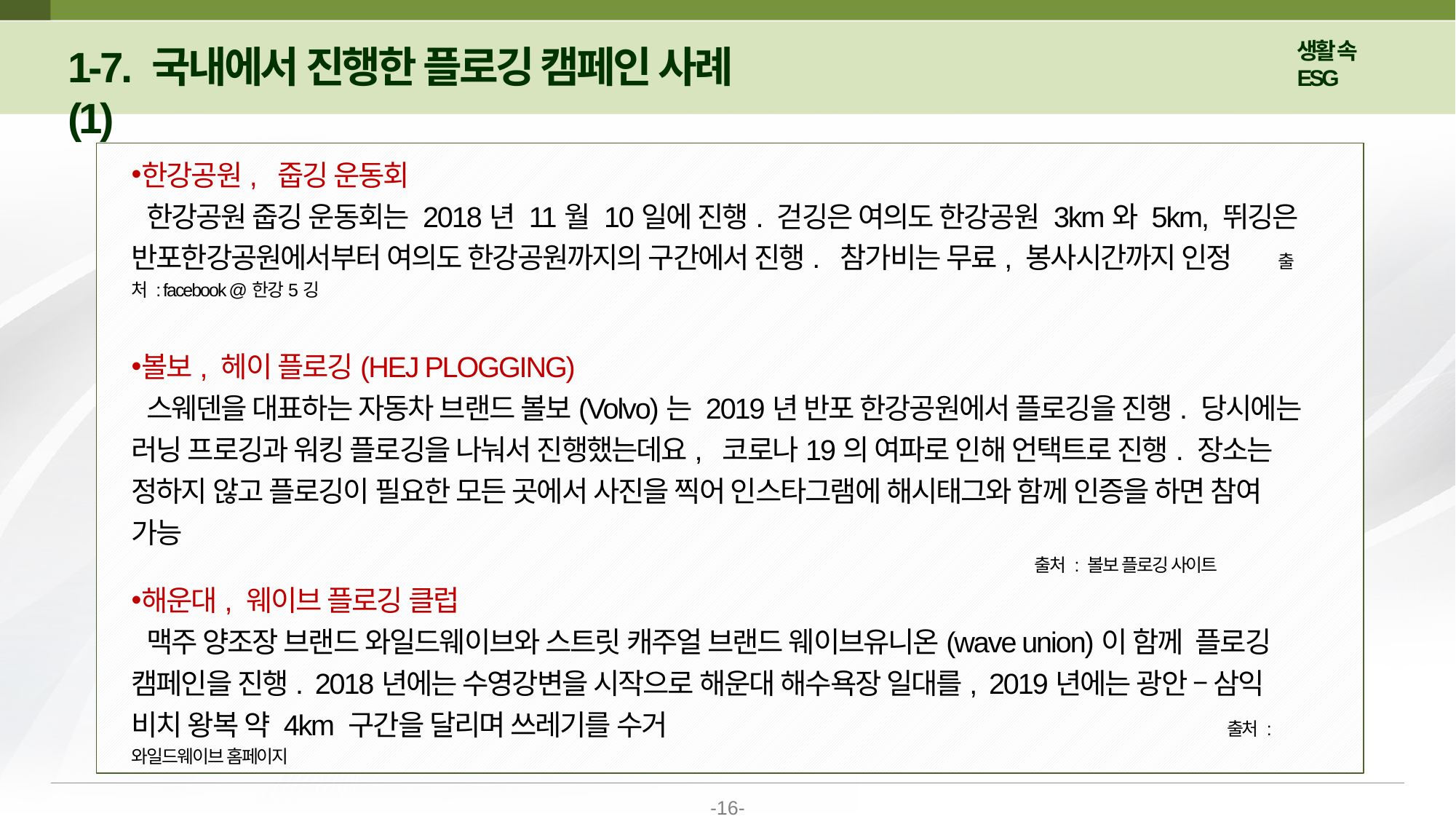

1-7. 국내에서 진행한 플로깅 캠페인 사례(1)

한강공원,  줍깅 운동회
 한강공원 줍깅 운동회는 2018년 11월 10일에 진행. 걷깅은 여의도 한강공원 3km와 5km, 뛰깅은 반포한강공원에서부터 여의도 한강공원까지의 구간에서 진행.  참가비는 무료, 봉사시간까지 인정       출처 : facebook @한강5깅

볼보, 헤이 플로깅(HEJ PLOGGING)
 스웨덴을 대표하는 자동차 브랜드 볼보(Volvo)는 2019년 반포 한강공원에서 플로깅을 진행. 당시에는 러닝 프로깅과 워킹 플로깅을 나눠서 진행했는데요,  코로나19의 여파로 인해 언택트로 진행. 장소는 정하지 않고 플로깅이 필요한 모든 곳에서 사진을 찍어 인스타그램에 해시태그와 함께 인증을 하면 참여 가능
                                                                                                                                                                                                                                                          출처 : 볼보 플로깅 사이트
해운대, 웨이브 플로깅 클럽
 맥주 양조장 브랜드 와일드웨이브와 스트릿 캐주얼 브랜드 웨이브유니온(wave union)이 함께  플로깅 캠페인을 진행.  2018년에는 수영강변을 시작으로 해운대 해수욕장 일대를,  2019년에는 광안 – 삼익 비치 왕복 약 4km 구간을 달리며 쓰레기를 수거                                                                                      출처 : 와일드웨이브 홈페이지